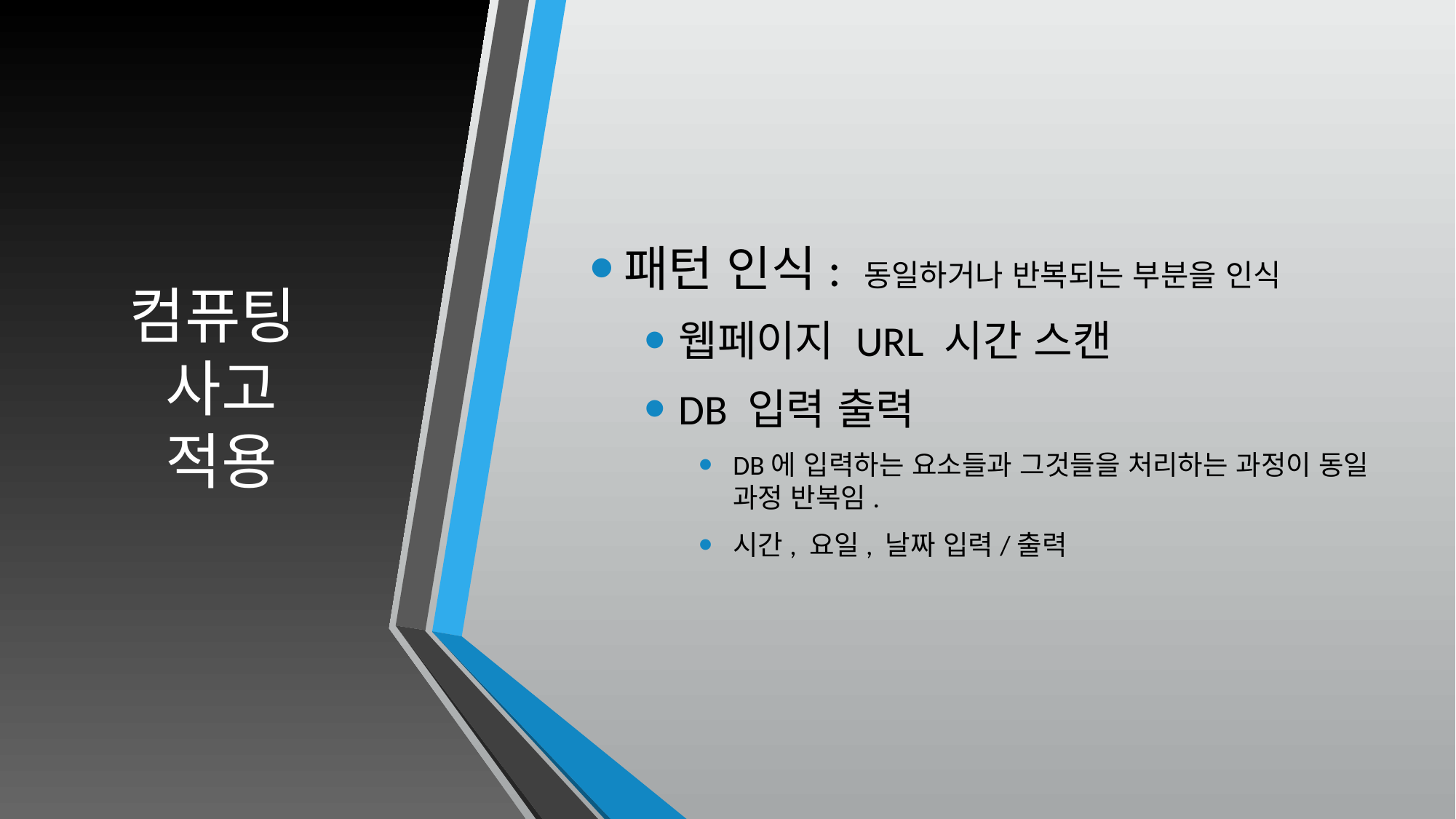

# 컴퓨팅 사고 적용

패턴 인식: 동일하거나 반복되는 부분을 인식
웹페이지 URL 시간 스캔
DB 입력 출력
DB에 입력하는 요소들과 그것들을 처리하는 과정이 동일 과정 반복임.
시간, 요일, 날짜 입력/출력